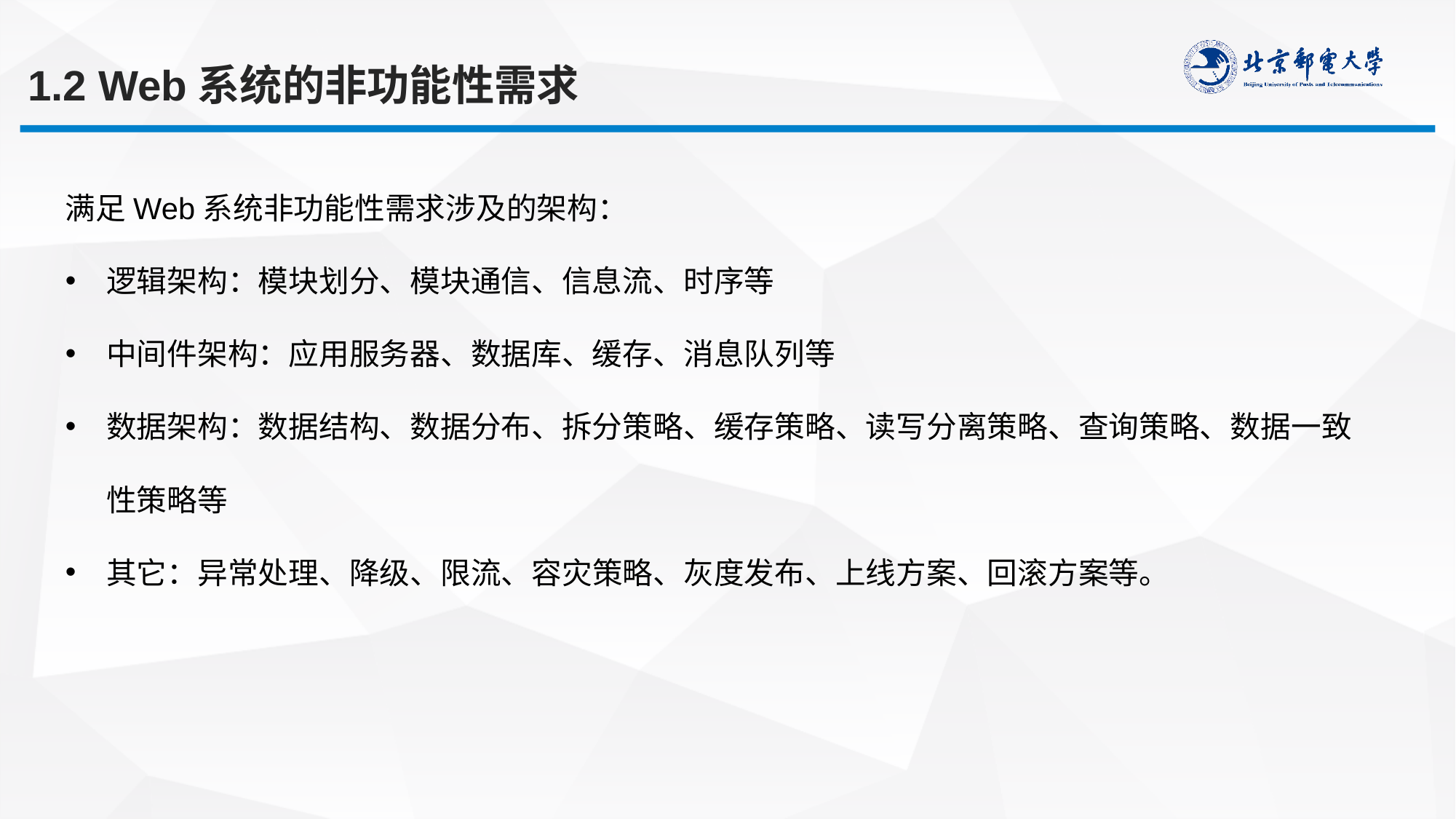

1.2 Web系统的非功能性需求

满足Web系统非功能性需求涉及的架构：
逻辑架构：模块划分、模块通信、信息流、时序等
中间件架构：应用服务器、数据库、缓存、消息队列等
数据架构：数据结构、数据分布、拆分策略、缓存策略、读写分离策略、查询策略、数据一致性策略等
其它：异常处理、降级、限流、容灾策略、灰度发布、上线方案、回滚方案等。